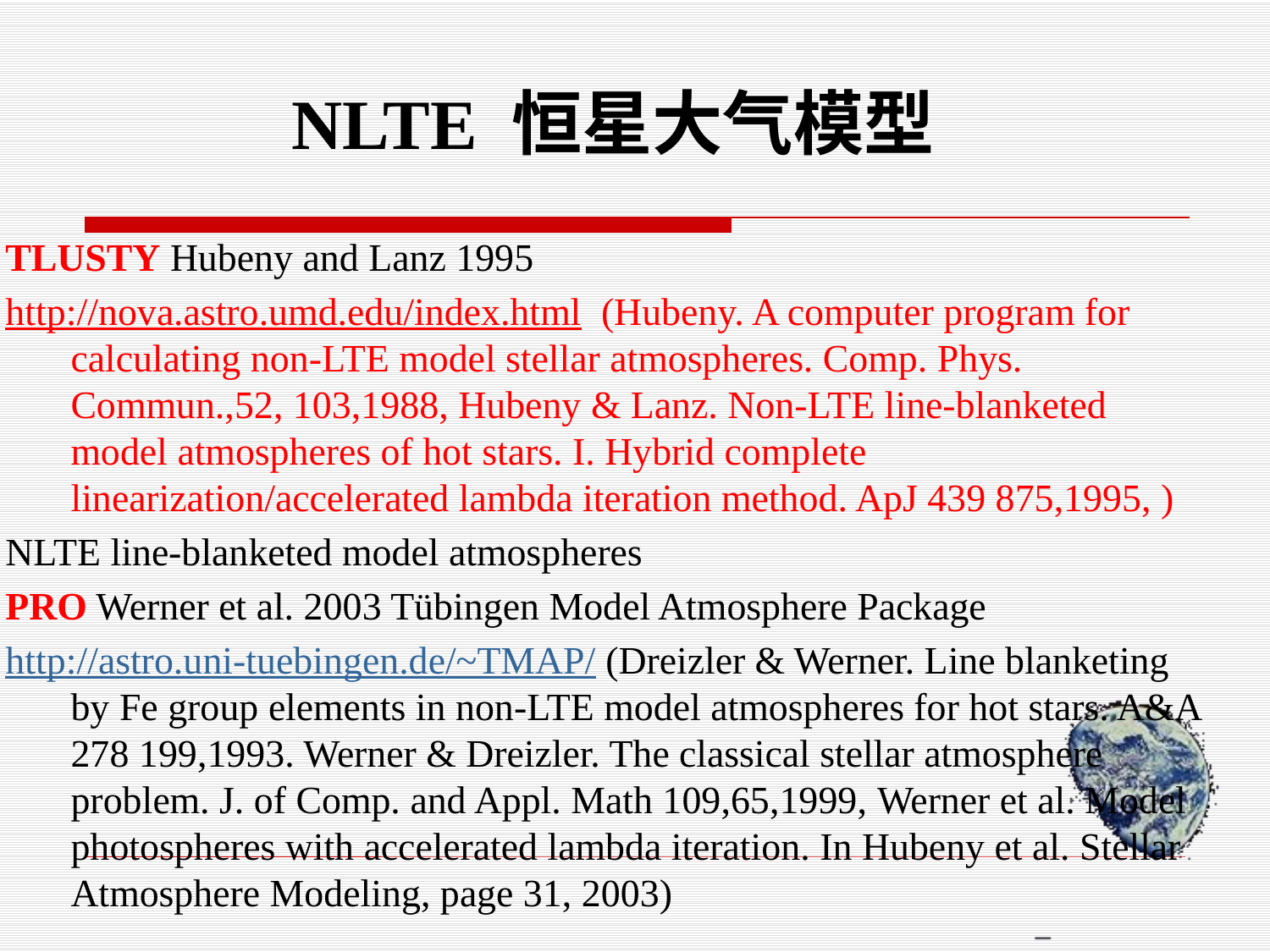

# NLTE 恒星大气模型
TLUSTY Hubeny and Lanz 1995
http://nova.astro.umd.edu/index.html  (Hubeny. A computer program for calculating non-LTE model stellar atmospheres. Comp. Phys. Commun.,52, 103,1988, Hubeny & Lanz. Non-LTE line-blanketed model atmospheres of hot stars. I. Hybrid complete linearization/accelerated lambda iteration method. ApJ 439 875,1995, )
NLTE line-blanketed model atmospheres
PRO Werner et al. 2003 Tübingen Model Atmosphere Package
http://astro.uni-tuebingen.de/~TMAP/ (Dreizler & Werner. Line blanketing by Fe group elements in non-LTE model atmospheres for hot stars. A&A 278 199,1993. Werner & Dreizler. The classical stellar atmosphere problem. J. of Comp. and Appl. Math 109,65,1999, Werner et al. Model photospheres with accelerated lambda iteration. In Hubeny et al. Stellar Atmosphere Modeling, page 31, 2003)